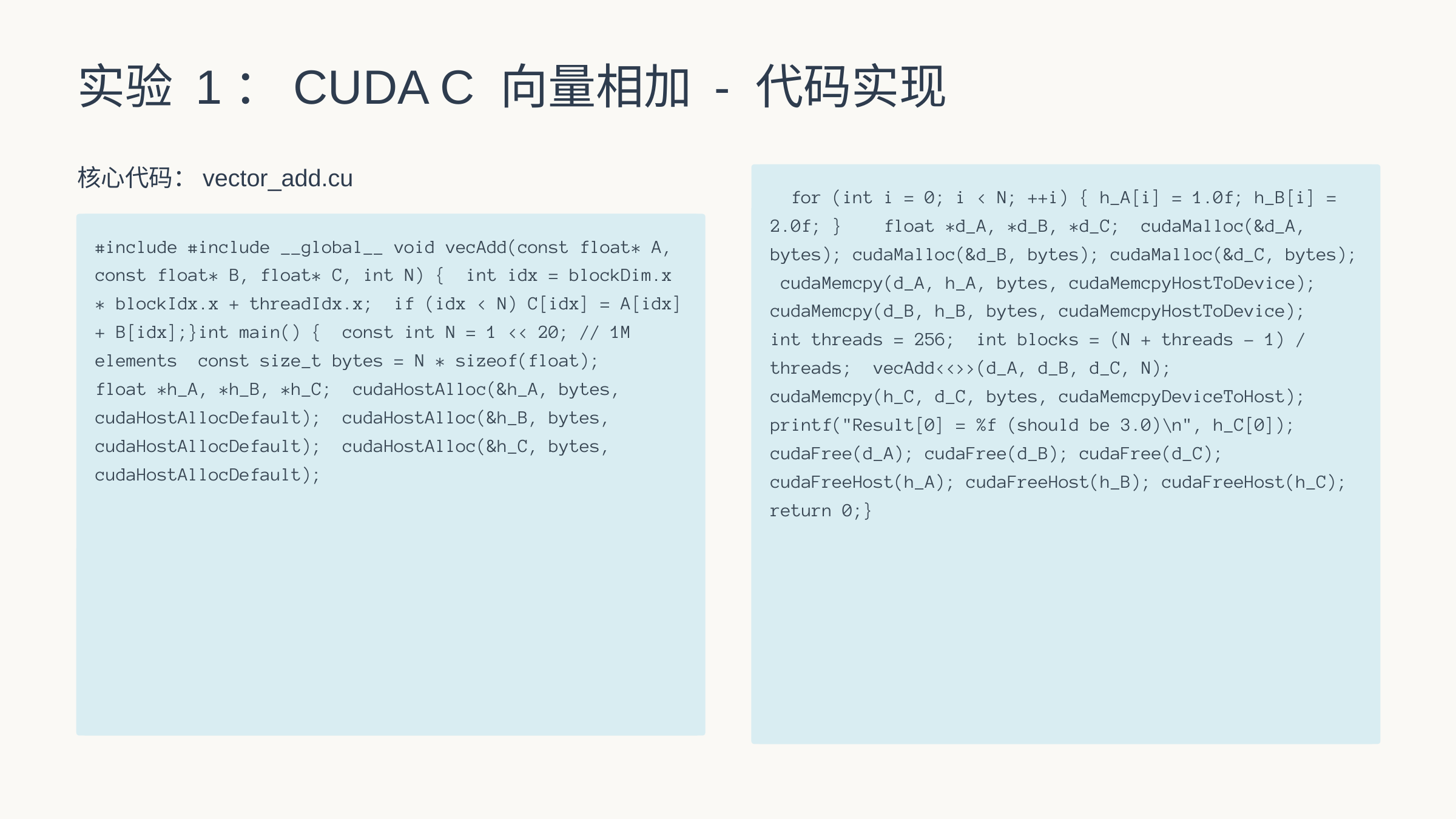

实验 1：CUDA C 向量相加 - 代码实现
核心代码：vector_add.cu

  for (int i = 0; i < N; ++i) { h_A[i] = 1.0f; h_B[i] = 2.0f; }    float *d_A, *d_B, *d_C;  cudaMalloc(&d_A, bytes); cudaMalloc(&d_B, bytes); cudaMalloc(&d_C, bytes);  cudaMemcpy(d_A, h_A, bytes, cudaMemcpyHostToDevice);  cudaMemcpy(d_B, h_B, bytes, cudaMemcpyHostToDevice);    int threads = 256;  int blocks = (N + threads - 1) / threads;  vecAdd<<>>(d_A, d_B, d_C, N);    cudaMemcpy(h_C, d_C, bytes, cudaMemcpyDeviceToHost);  printf("Result[0] = %f (should be 3.0)\n", h_C[0]);    cudaFree(d_A); cudaFree(d_B); cudaFree(d_C);  cudaFreeHost(h_A); cudaFreeHost(h_B); cudaFreeHost(h_C);  return 0;}

#include #include __global__ void vecAdd(const float* A, const float* B, float* C, int N) {  int idx = blockDim.x * blockIdx.x + threadIdx.x;  if (idx < N) C[idx] = A[idx] + B[idx];}int main() {  const int N = 1 << 20; // 1M elements  const size_t bytes = N * sizeof(float);    float *h_A, *h_B, *h_C;  cudaHostAlloc(&h_A, bytes, cudaHostAllocDefault);  cudaHostAlloc(&h_B, bytes, cudaHostAllocDefault);  cudaHostAlloc(&h_C, bytes, cudaHostAllocDefault);